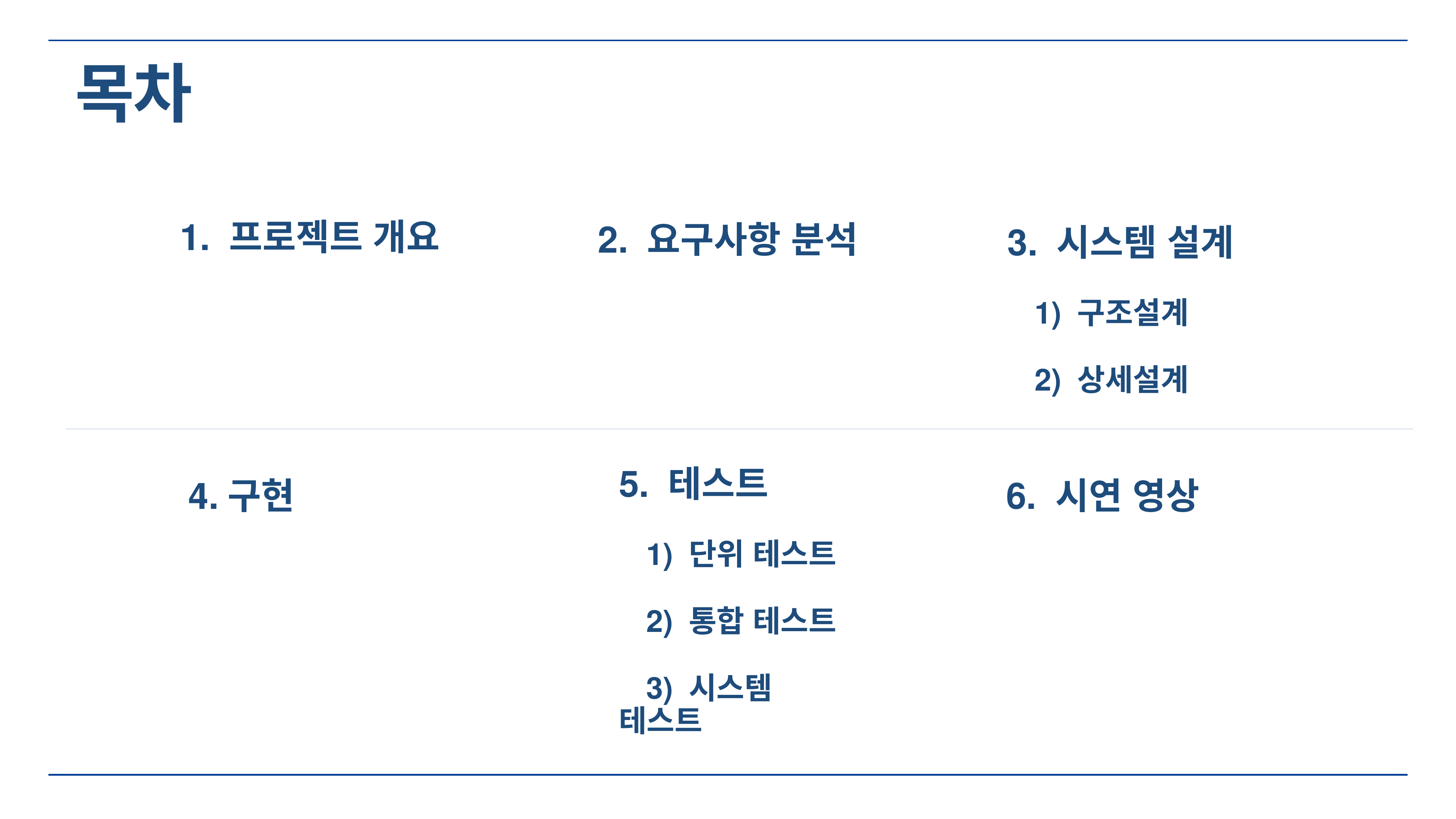

# 목차
2. 요구사항 분석
3. 시스템 설계
1) 구조설계
2) 상세설계
1. 프로젝트 개요

5. 테스트
1) 단위 테스트
2) 통합 테스트
3) 시스템 테스트
4.구현
6. 시연 영상